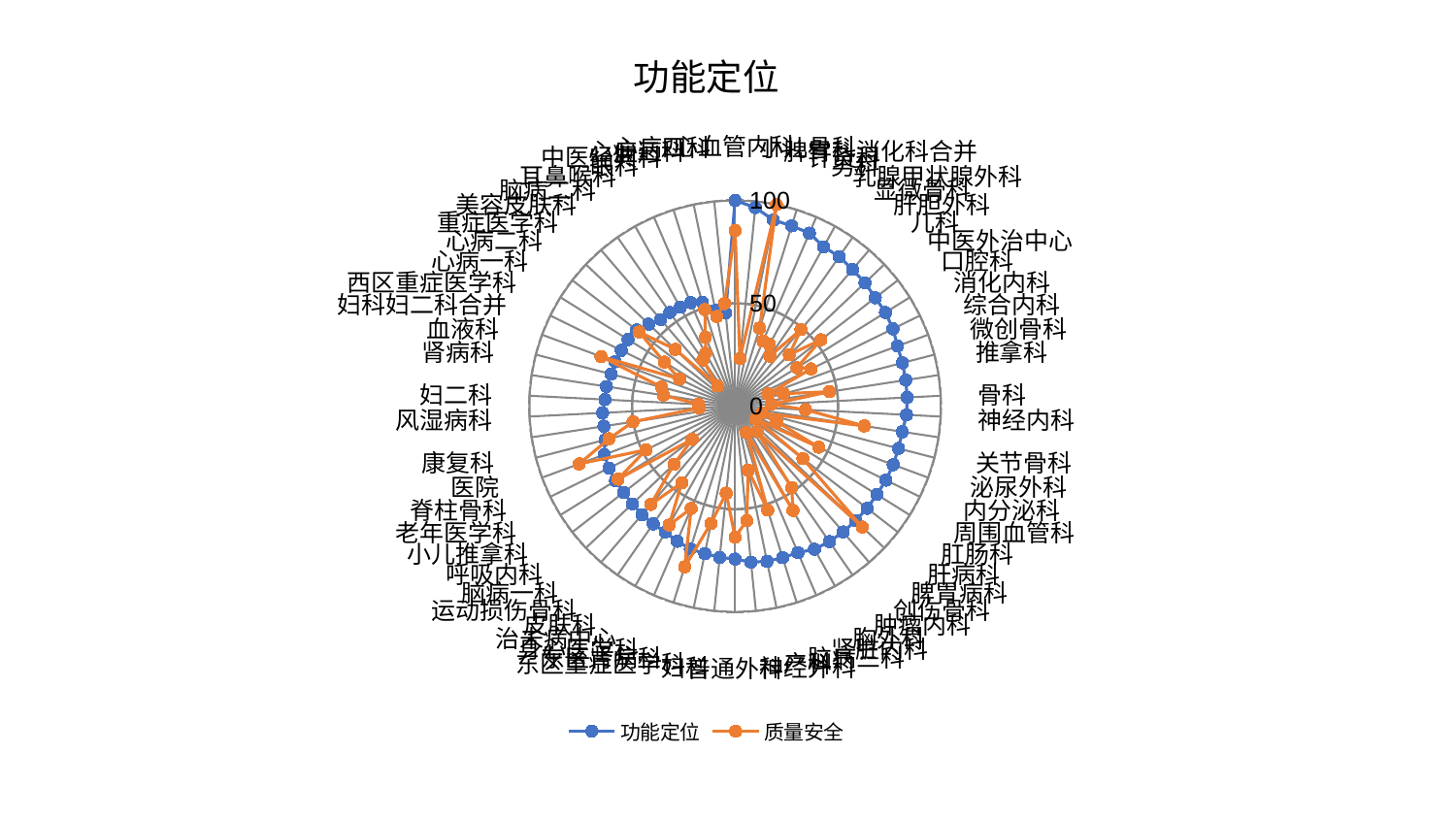

### Chart: 功能定位

| Category | 功能定位 | 质量安全 |
|---|---|---|
| 心血管内科 | 100.0 | 85.3836115186383 |
| 小儿骨科 | 96.97671237732213 | 23.254100976744116 |
| 脾胃科消化科合并 | 92.3746306906389 | 100.00000000000001 |
| 针灸科 | 91.82099518942248 | 39.793578844786964 |
| 男科 | 91.49262995513661 | 34.46343471184257 |
| 乳腺甲状腺外科 | 88.5971818128245 | 34.31490041474065 |
| 显微骨科 | 88.52034022486365 | 29.61467620967902 |
| 肝胆外科 | 87.5550829191276 | 49.089748478241944 |
| 儿科 | 87.03581503214872 | 36.28780836230111 |
| 中医外治中心 | 86.11568151351592 | 52.71042686892201 |
| 口腔科 | 86.0533164874183 | 35.38441657730633 |
| 消化内科 | 85.3784250667553 | 41.06646458201721 |
| 综合内科 | 84.1361398185474 | 17.135064778175746 |
| 微创骨科 | 83.96978436406168 | 24.312139600676947 |
| 推拿科 | 83.88363437525817 | 46.37160158877645 |
| 骨科 | 83.708894970494 | 17.63417882291128 |
| 神经内科 | 83.35626195216173 | 34.238949833233676 |
| 关节骨科 | 82.16041174376431 | 63.49988996850636 |
| 泌尿外科 | 81.96522307316519 | 13.448501665566095 |
| 内分泌科 | 81.90324448462874 | 21.46021560065432 |
| 周围血管科 | 81.59006581753052 | 45.22002024140738 |
| 肛肠科 | 81.13429302772376 | 11.711925507725354 |
| 肝病科 | 81.05442989459449 | 41.64154669012274 |
| 脾胃病科 | 80.77494340671723 | 85.25173819728792 |
| 创伤骨科 | 80.54209105983817 | 16.31710142748561 |
| 肿瘤内科 | 80.1702415138217 | 48.1546728305786 |
| 胸外科 | 79.48256824338554 | 57.88740435489755 |
| 肾脏内科 | 77.44669860599953 | 13.88162352152187 |
| 脑病三科 | 77.13811280804057 | 52.95657403361119 |
| 产科 | 76.96734928466107 | 31.75269181990158 |
| 神经外科 | 76.17422456841533 | 55.872645390230176 |
| 普通外科 | 74.2664342034305 | 63.61495889520884 |
| 妇科 | 73.79527672934498 | 42.48451547586021 |
| 东区重症医学科 | 73.1342149667752 | 58.1178224431748 |
| 东区肾病科 | 72.64541280960914 | 81.84457571977202 |
| 身心医学科 | 71.40995302706847 | 54.08736005542333 |
| 治未病中心 | 69.97491275573738 | 66.09290024718126 |
| 皮肤科 | 69.6720133548261 | 45.3620069566152 |
| 运动损伤骨科 | 69.5080309796427 | 62.89075418915534 |
| 脑病一科 | 68.89532307422901 | 40.956247472255065 |
| 呼吸内科 | 68.45708811862053 | 26.366525326192836 |
| 小儿推拿科 | 68.41470474780634 | 67.00543141423947 |
| 老年医学科 | 68.22628512549268 | 48.16347287207123 |
| 脊柱骨科 | 67.84371328662807 | 80.76516959676731 |
| 医院 | 65.23992355176058 | 63.31292349723919 |
| 康复科 | 64.46907145499473 | 50.19280071862835 |
| 风湿病科 | 64.45250457714204 | 17.602087486439668 |
| 妇二科 | 63.267689732025936 | 17.85964157059418 |
| 肾病科 | 63.25503105018138 | 35.23971541790947 |
| 血液科 | 62.18750010881732 | 36.93149012264055 |
| 妇科妇二科合并 | 62.15404714434603 | 69.43500524573524 |
| 西区重症医学科 | 61.578334890920395 | 30.00040573936189 |
| 心病一科 | 61.30515672043612 | 40.46922979630225 |
| 心病二科 | 60.534860239696314 | 58.93872473961447 |
| 重症医学科 | 57.886470862567585 | 40.08194613647822 |
| 美容皮肤科 | 55.488531168131715 | 12.922306131360937 |
| 脑病二科 | 55.46780830838314 | 27.3772259911638 |
| 耳鼻喉科 | 54.96067937608678 | 29.422199373736515 |
| 眼科 | 54.76350284691904 | 36.51685924252685 |
| 中医经典科 | 52.91538376320905 | 49.185225911705245 |
| 心病三科 | 47.48895476532149 | 44.48875640565969 |
| 心病四科 | 45.52475183557194 | 50.147215933454255 |
26